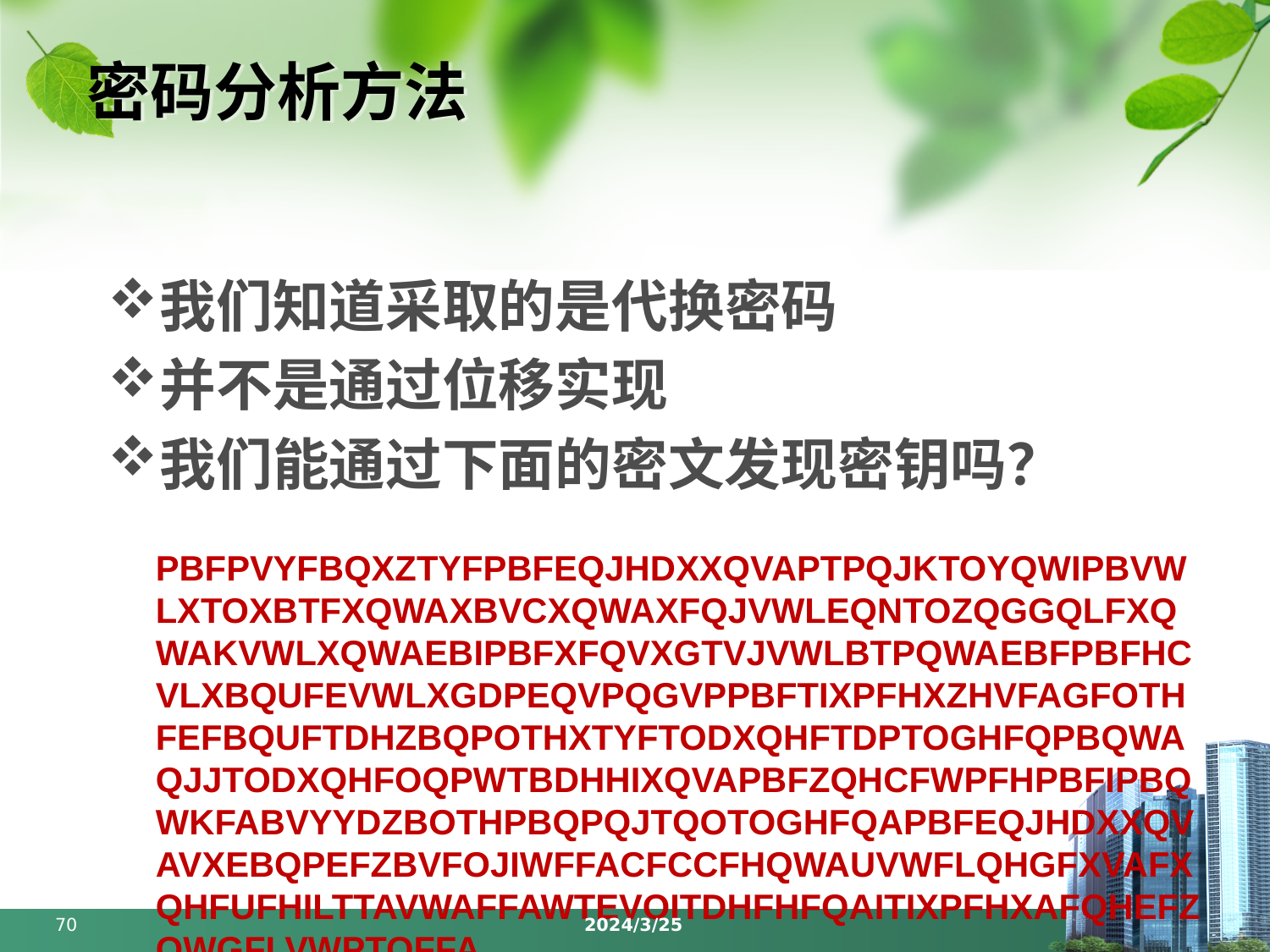

# 密码分析方法
我们知道采取的是代换密码
并不是通过位移实现
我们能通过下面的密文发现密钥吗？
 PBFPVYFBQXZTYFPBFEQJHDXXQVAPTPQJKTOYQWIPBVWLXTOXBTFXQWAXBVCXQWAXFQJVWLEQNTOZQGGQLFXQWAKVWLXQWAEBIPBFXFQVXGTVJVWLBTPQWAEBFPBFHCVLXBQUFEVWLXGDPEQVPQGVPPBFTIXPFHXZHVFAGFOTHFEFBQUFTDHZBQPOTHXTYFTODXQHFTDPTOGHFQPBQWAQJJTODXQHFOQPWTBDHHIXQVAPBFZQHCFWPFHPBFIPBQWKFABVYYDZBOTHPBQPQJTQOTOGHFQAPBFEQJHDXXQVAVXEBQPEFZBVFOJIWFFACFCCFHQWAUVWFLQHGFXVAFXQHFUFHILTTAVWAFFAWTEVOITDHFHFQAITIXPFHXAFQHEFZQWGFLVWPTOFFA
70
2024/3/25